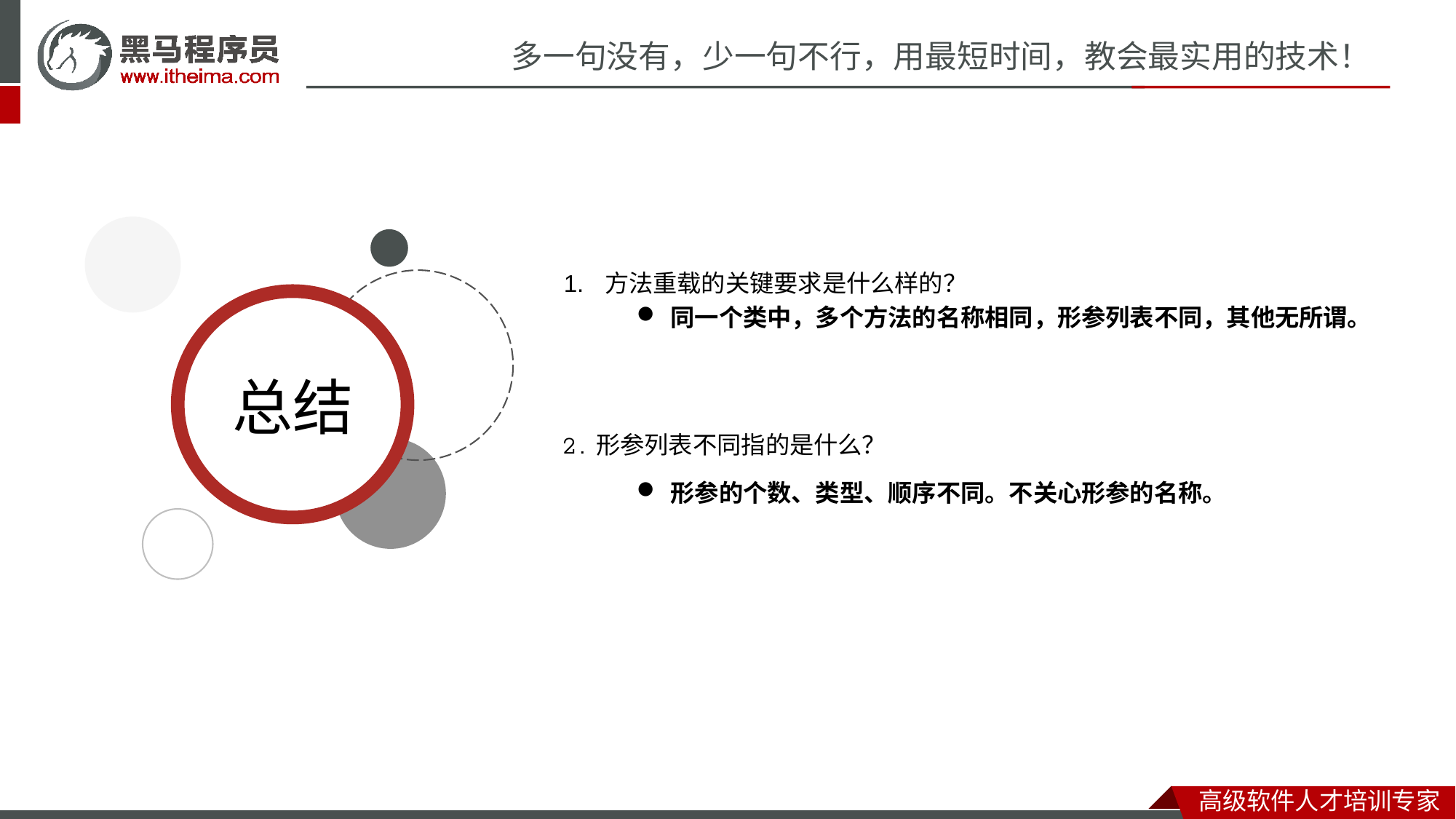

方法重载的关键要求是什么样的？
同一个类中，多个方法的名称相同，形参列表不同，其他无所谓。

2.形参列表不同指的是什么？
形参的个数、类型、顺序不同。不关心形参的名称。